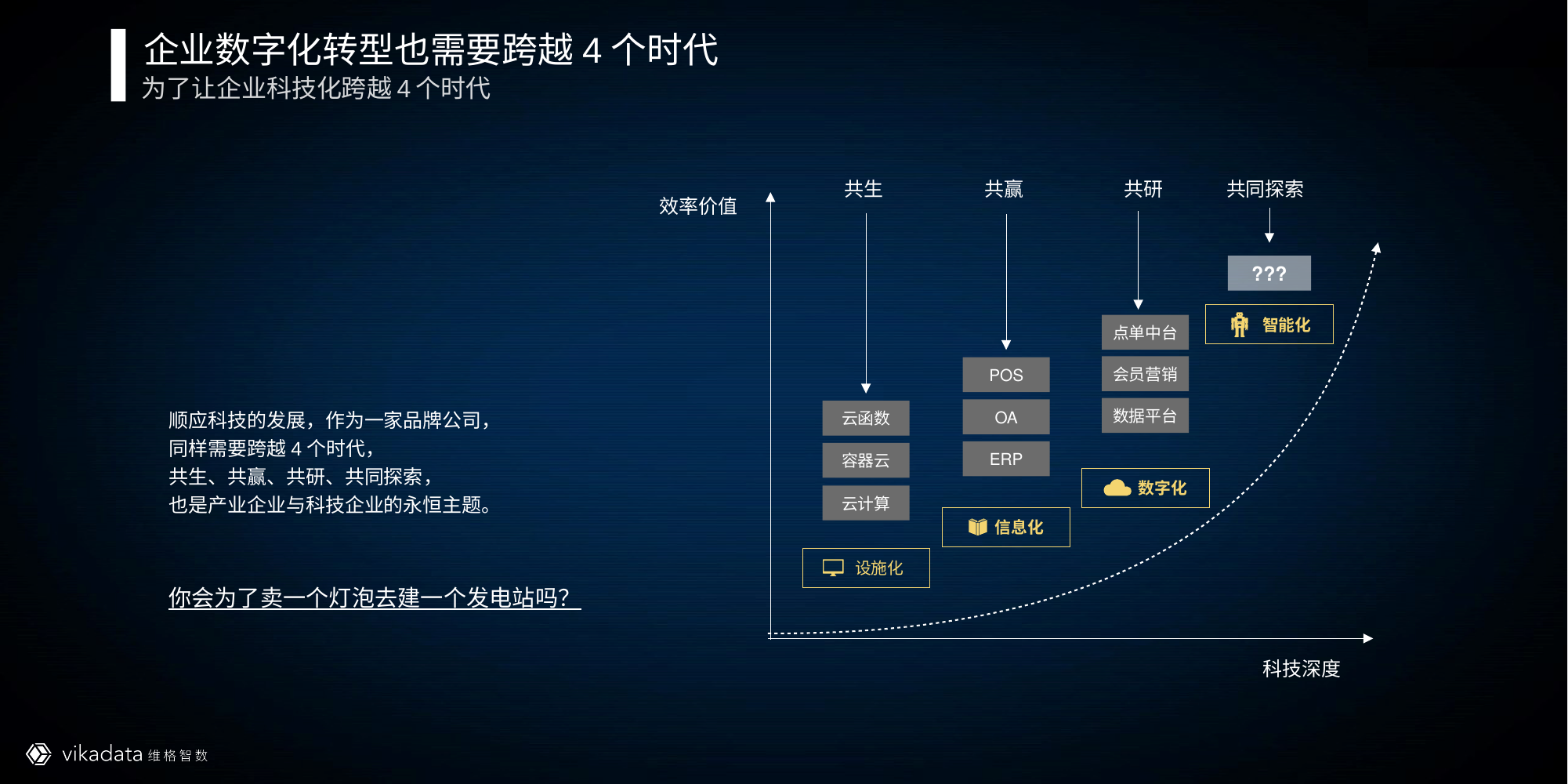

企业数字化转型也需要跨越4个时代

为了让企业科技化跨越4个时代
共生
共赢
共研
共同探索
效率价值

???

智能化

点单中台
会员营销
POS
数据平台
OA
顺应科技的发展，作为一家品牌公司，
同样需要跨越4个时代，
共生、共赢、共研、共同探索，
也是产业企业与科技企业的永恒主题。
云函数
ERP
容器云

数字化

云计算

信息化

设施化

你会为了卖一个灯泡去建一个发电站吗？

科技深度